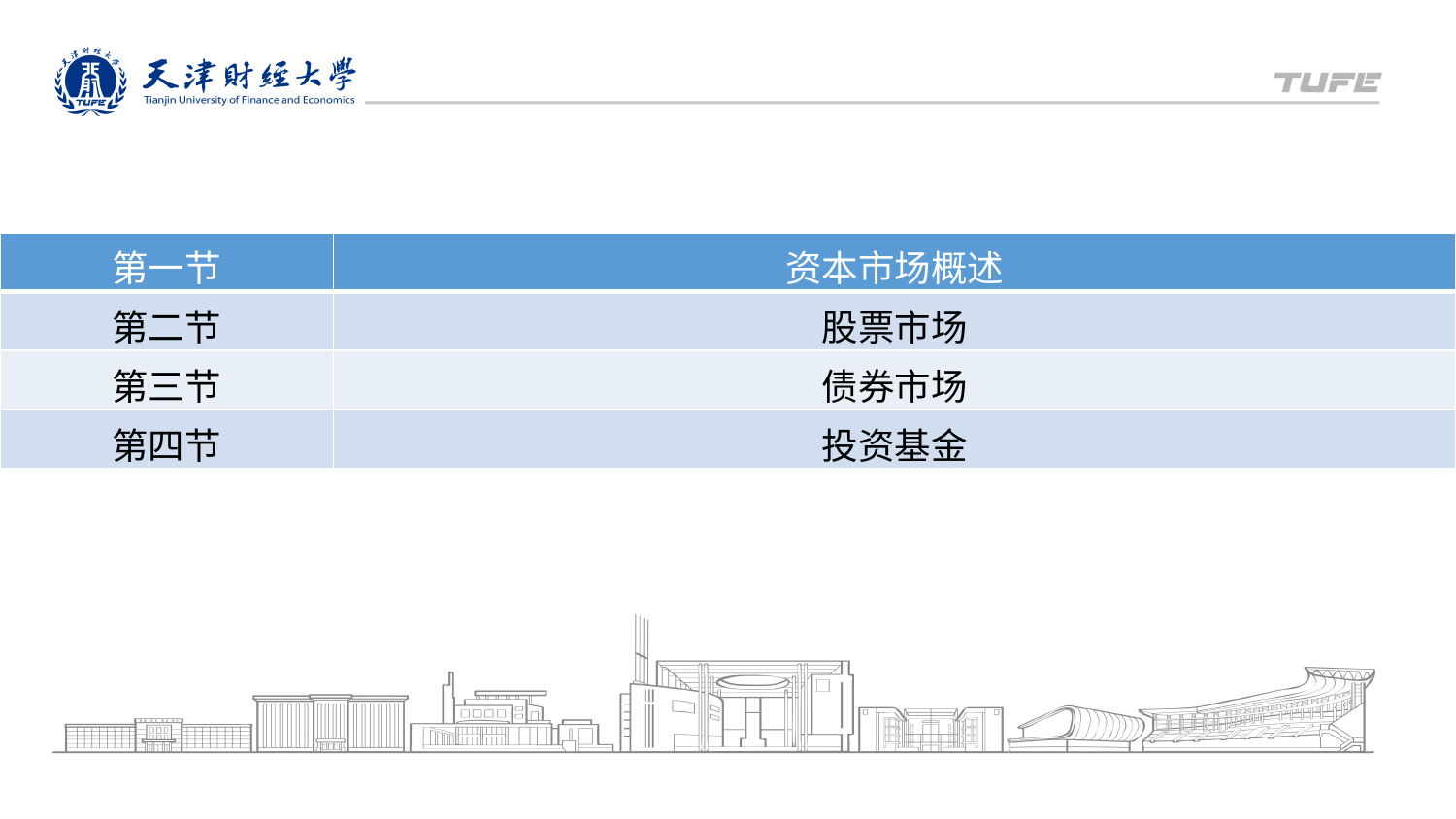

| 第一节 | 资本市场概述 |
| --- | --- |
| 第二节 | 股票市场 |
| 第三节 | 债券市场 |
| 第四节 | 投资基金 |
天津财经大学XX
XXXX年X月X日